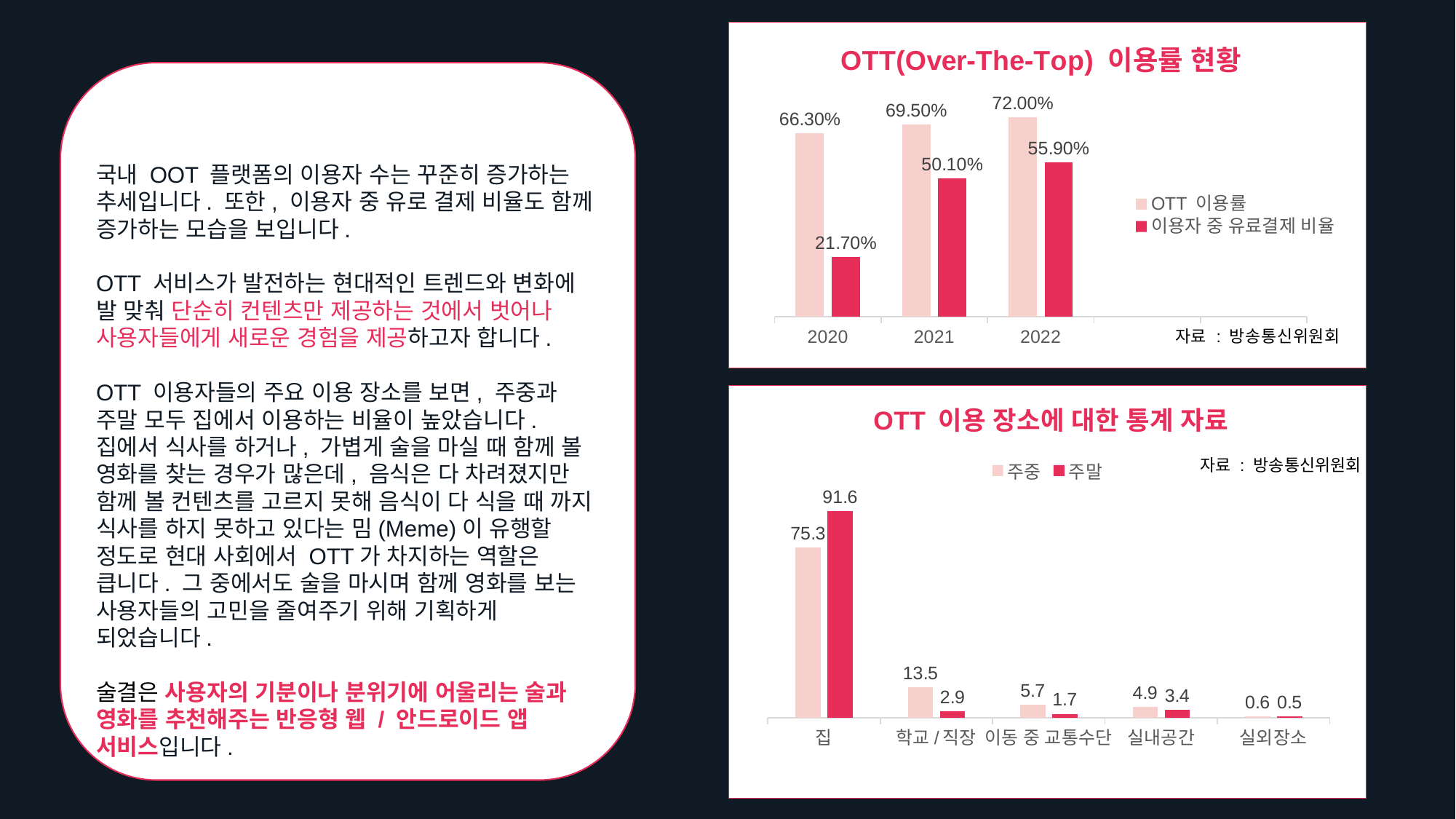

[unsupported chart]

국내 OOT 플랫폼의 이용자 수는 꾸준히 증가하는 추세입니다. 또한, 이용자 중 유로 결제 비율도 함께 증가하는 모습을 보입니다.

OTT 서비스가 발전하는 현대적인 트렌드와 변화에 발 맞춰 단순히 컨텐츠만 제공하는 것에서 벗어나 사용자들에게 새로운 경험을 제공하고자 합니다.

OTT 이용자들의 주요 이용 장소를 보면, 주중과 주말 모두 집에서 이용하는 비율이 높았습니다. 집에서 식사를 하거나, 가볍게 술을 마실 때 함께 볼 영화를 찾는 경우가 많은데, 음식은 다 차려졌지만 함께 볼 컨텐츠를 고르지 못해 음식이 다 식을 때 까지 식사를 하지 못하고 있다는 밈(Meme)이 유행할 정도로 현대 사회에서 OTT가 차지하는 역할은 큽니다. 그 중에서도 술을 마시며 함께 영화를 보는 사용자들의 고민을 줄여주기 위해 기획하게 되었습니다.

술결은 사용자의 기분이나 분위기에 어울리는 술과 영화를 추천해주는 반응형 웹 / 안드로이드 앱 서비스입니다.

[unsupported chart]

자료 : 방송통신위원회